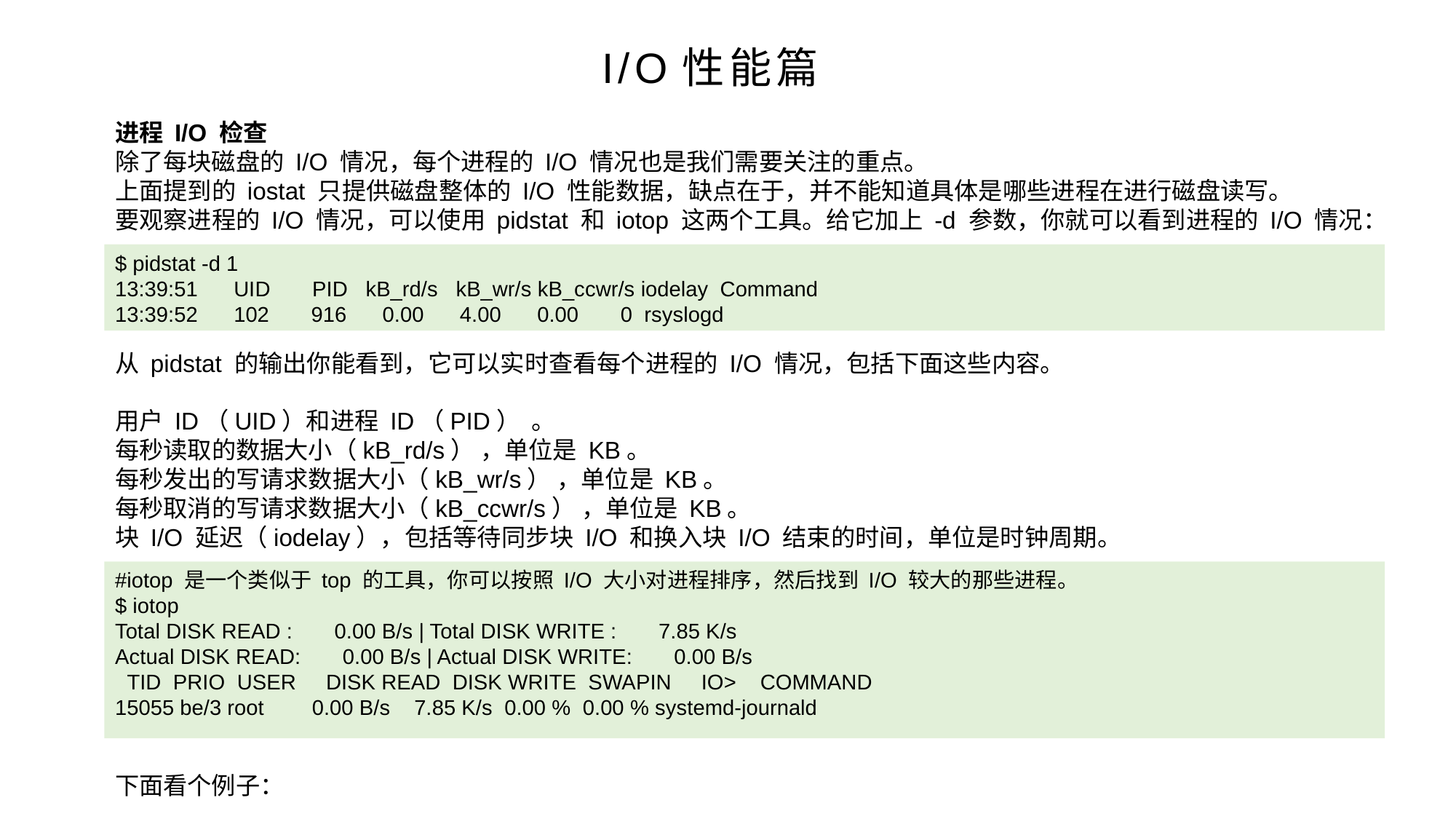

I/O性能篇
进程 I/O 检查
除了每块磁盘的 I/O 情况，每个进程的 I/O 情况也是我们需要关注的重点。
上面提到的 iostat 只提供磁盘整体的 I/O 性能数据，缺点在于，并不能知道具体是哪些进程在进行磁盘读写。
要观察进程的 I/O 情况，可以使用 pidstat 和 iotop 这两个工具。给它加上 -d 参数，你就可以看到进程的 I/O 情况：
$ pidstat -d 1
13:39:51      UID       PID   kB_rd/s   kB_wr/s kB_ccwr/s iodelay  Command
13:39:52      102       916      0.00      4.00      0.00       0  rsyslogd
从 pidstat 的输出你能看到，它可以实时查看每个进程的 I/O 情况，包括下面这些内容。

用户 ID（UID）和进程 ID（PID）  。
每秒读取的数据大小（kB_rd/s） ，单位是 KB。
每秒发出的写请求数据大小（kB_wr/s） ，单位是 KB。
每秒取消的写请求数据大小（kB_ccwr/s） ，单位是 KB。
块 I/O 延迟（iodelay），包括等待同步块 I/O 和换入块 I/O 结束的时间，单位是时钟周期。
#iotop 是一个类似于 top 的工具，你可以按照 I/O 大小对进程排序，然后找到 I/O 较大的那些进程。
$ iotop
Total DISK READ :       0.00 B/s | Total DISK WRITE :       7.85 K/s
Actual DISK READ:       0.00 B/s | Actual DISK WRITE:       0.00 B/s
  TID  PRIO  USER     DISK READ  DISK WRITE  SWAPIN     IO>    COMMAND
15055 be/3 root        0.00 B/s    7.85 K/s  0.00 %  0.00 % systemd-journald
下面看个例子：